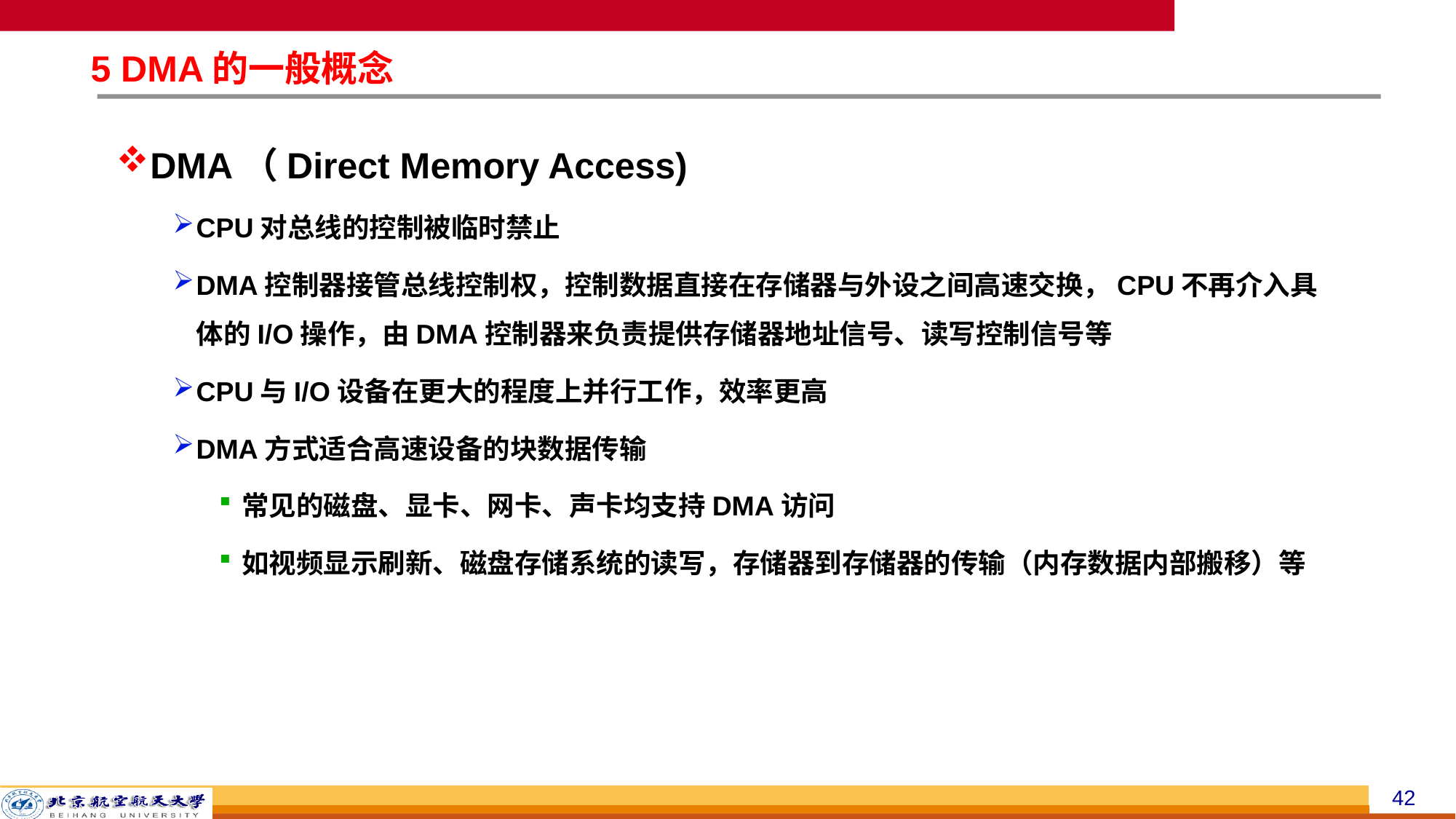

# 5 DMA的一般概念
DMA（Direct Memory Access)
CPU对总线的控制被临时禁止
DMA控制器接管总线控制权，控制数据直接在存储器与外设之间高速交换，CPU不再介入具体的I/O操作，由DMA控制器来负责提供存储器地址信号、读写控制信号等
CPU与I/O设备在更大的程度上并行工作，效率更高
DMA方式适合高速设备的块数据传输
常见的磁盘、显卡、网卡、声卡均支持DMA访问
如视频显示刷新、磁盘存储系统的读写，存储器到存储器的传输（内存数据内部搬移）等